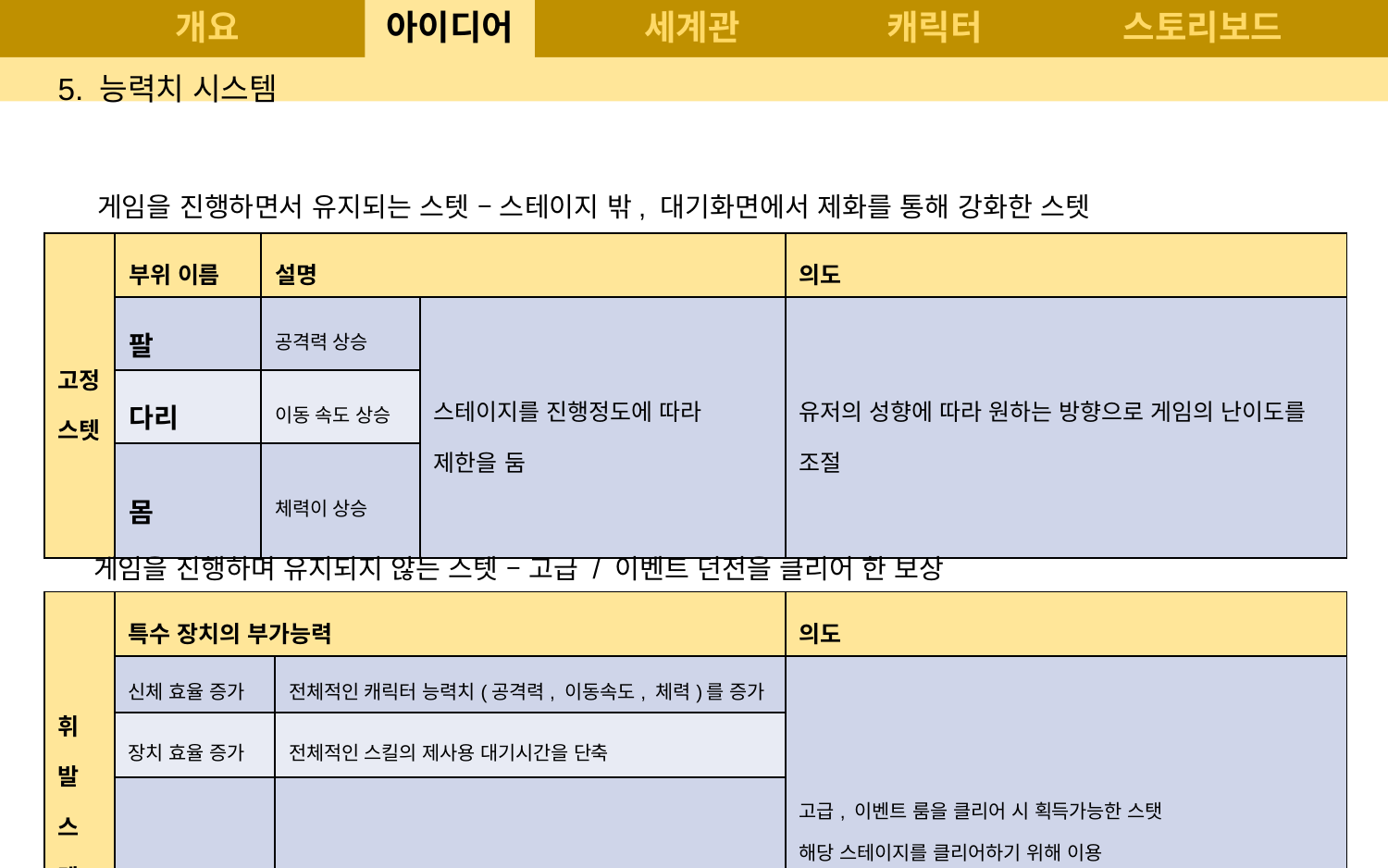

개요
# 아이디어
세계관
캐릭터
스토리보드
5. 능력치 시스템
게임을 진행하면서 유지되는 스텟 – 스테이지 밖, 대기화면에서 제화를 통해 강화한 스텟
| 고정 스텟 | 부위 이름 | 설명 |  | 의도 |
| --- | --- | --- | --- | --- |
|  | 팔 | 공격력 상승 | 스테이지를 진행정도에 따라 제한을 둠 | 유저의 성향에 따라 원하는 방향으로 게임의 난이도를 조절 |
|  | 다리 | 이동 속도 상승 |  |  |
|  | 몸 | 체력이 상승 |  |  |
게임을 진행하며 유지되지 않는 스텟 – 고급 / 이벤트 던전을 클리어 한 보상
| 휘발 스텟 | 특수 장치의 부가능력 |  | 의도 |
| --- | --- | --- | --- |
|  | 신체 효율 증가 | 전체적인 캐릭터 능력치(공격력, 이동속도, 체력)를 증가 | 고급, 이벤트 룸을 클리어 시 획득가능한 스탯 해당 스테이지를 클리어하기 위해 이용 |
|  | 장치 효율 증가 | 전체적인 스킬의 제사용 대기시간을 단축 |  |
|  | 무기 효율 증가 | 사용하는 무기의 성능 증가 |  |